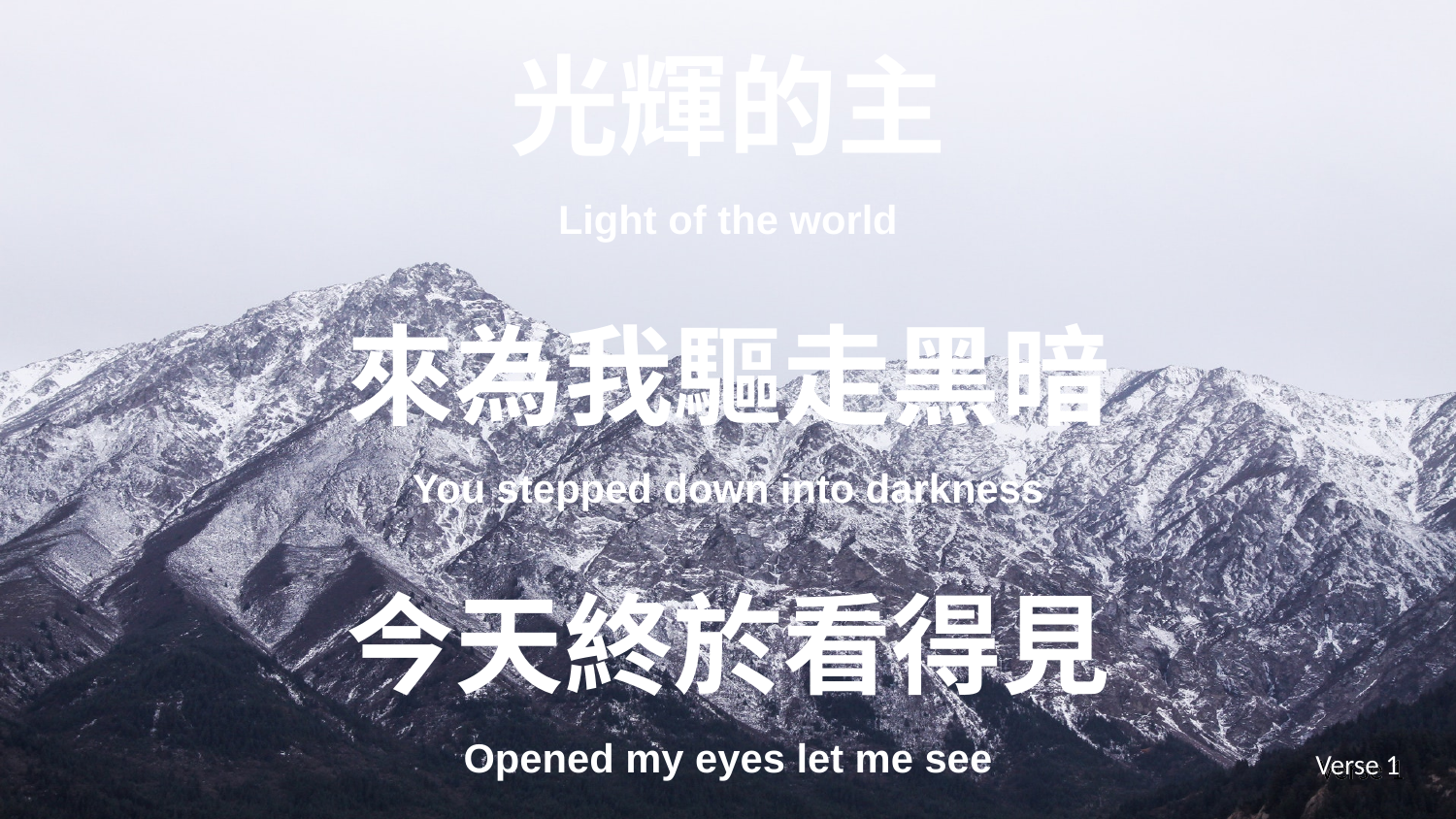

光輝的主
Light of the world
來為我驅走黑暗
You stepped down into darkness
今天終於看得見
Opened my eyes let me see

Verse 1